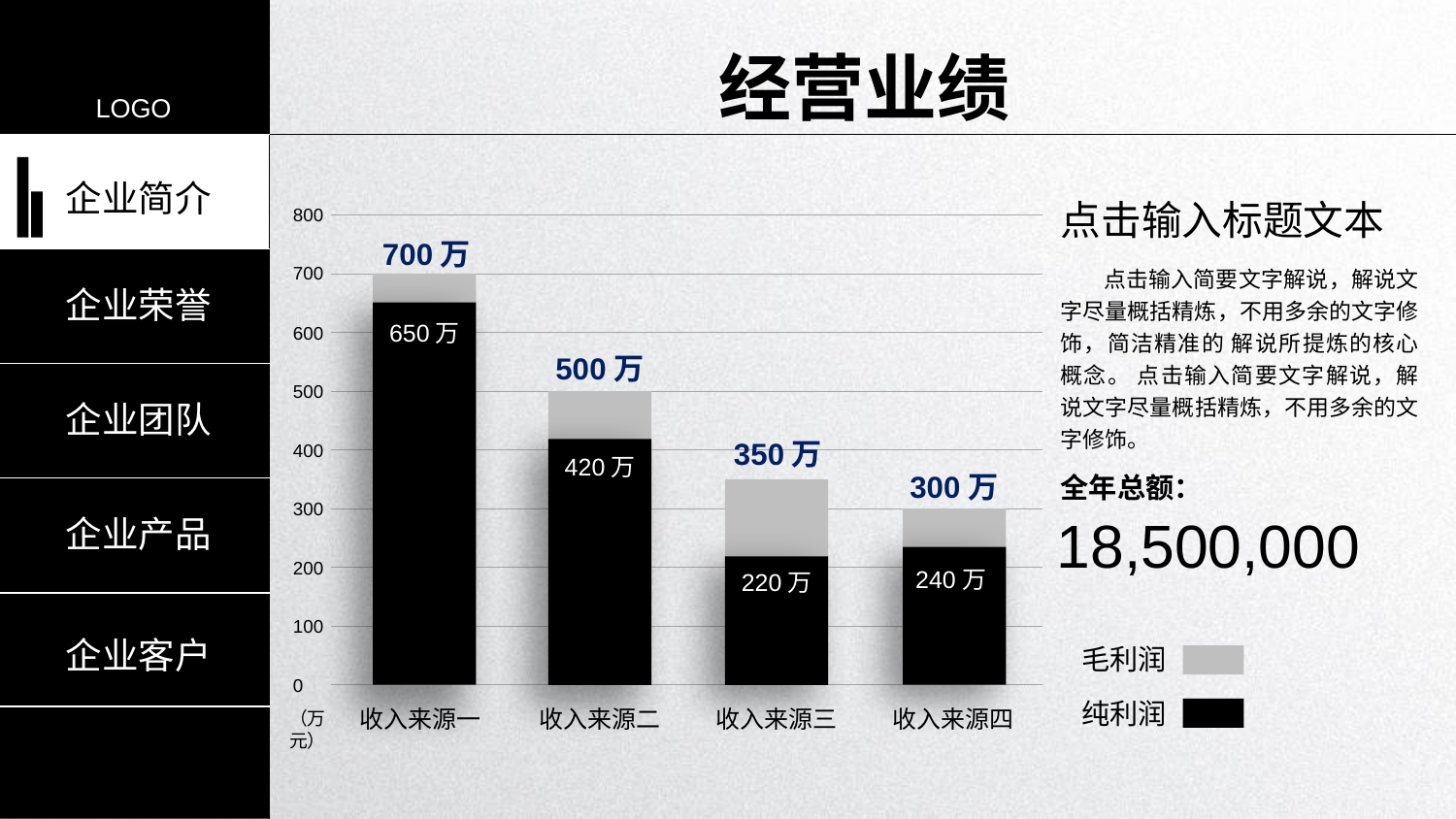

经营业绩
点击输入标题文本
800
700万
       点击输入简要文字解说，解说文字尽量概括精炼，不用多余的文字修饰，简洁精准的 解说所提炼的核心概念。 点击输入简要文字解说，解说文字尽量概括精炼，不用多余的文字修饰。
700

650万
600
500万
500

350万
400

420万
300万
全年总额：

300
18,500,000

200

240万
220万
100
毛利润

0
纯利润
收入来源一
收入来源二
收入来源三
收入来源四

（万元）